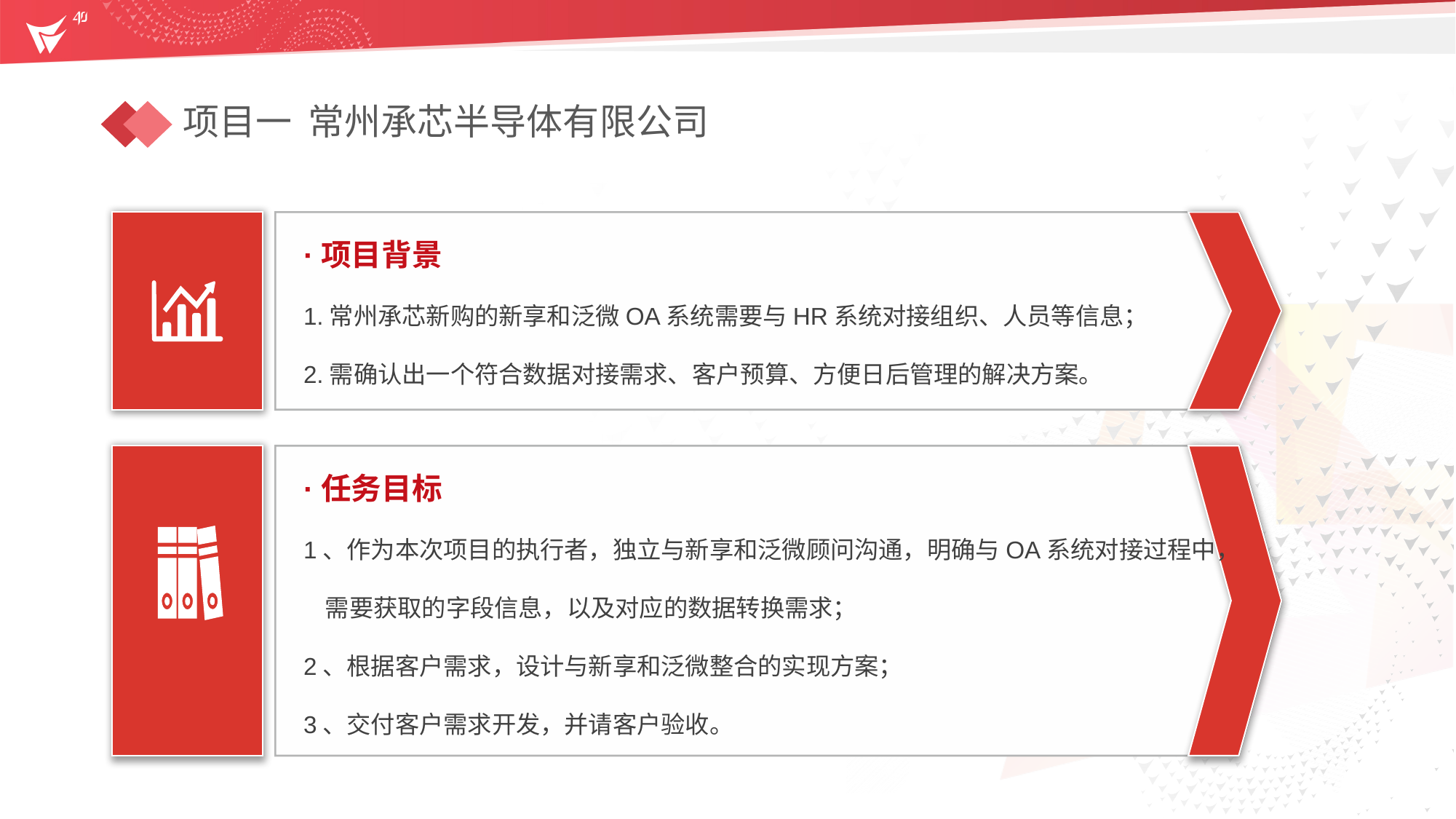

项目一  常州承芯半导体有限公司

·项目背景
1.常州承芯新购的新享和泛微OA系统需要与HR系统对接组织、人员等信息；
2.需确认出一个符合数据对接需求、客户预算、方便日后管理的解决方案。

·任务目标
1、作为本次项目的执行者，独立与新享和泛微顾问沟通，明确与OA系统对接过程中，    需要获取的字段信息，以及对应的数据转换需求；
2、根据客户需求，设计与新享和泛微整合的实现方案；
3、交付客户需求开发，并请客户验收。